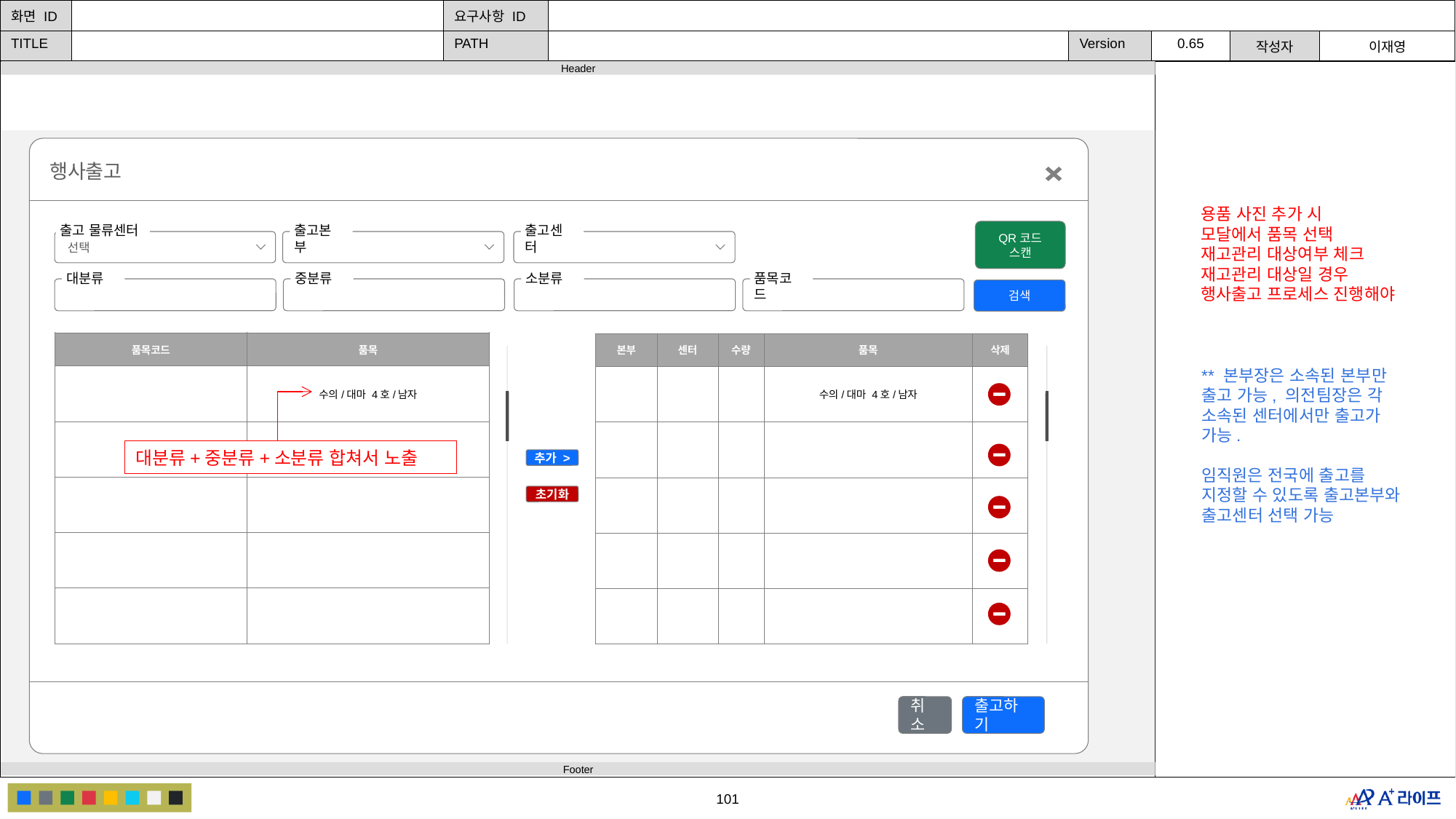

행사출고

용품 사진 추가 시
모달에서 품목 선택
재고관리 대상여부 체크
재고관리 대상일 경우
행사출고 프로세스 진행해야
출고 물류센터
선택

출고본부
선택

출고센터
선택

QR코드 스캔
대분류

중분류

소분류

품목코드

검색
| 품목코드 | 품목 |
| --- | --- |
|  | 수의/대마 4호/남자 |
|  |  |
|  |  |
|  |  |
|  |  |
| 본부 | 센터 | 수량 | 품목 | 삭제 |
| --- | --- | --- | --- | --- |
|  |  |  | 수의/대마 4호/남자 |  |
|  |  |  |  |  |
|  |  |  |  |  |
|  |  |  |  |  |
|  |  |  |  |  |

** 본부장은 소속된 본부만
출고 가능, 의전팀장은 각
소속된 센터에서만 출고가
가능.

임직원은 전국에 출고를
지정할 수 있도록 출고본부와 출고센터 선택 가능

대분류+중분류+소분류 합쳐서 노출

추가 >
초기화

취소
출고하기